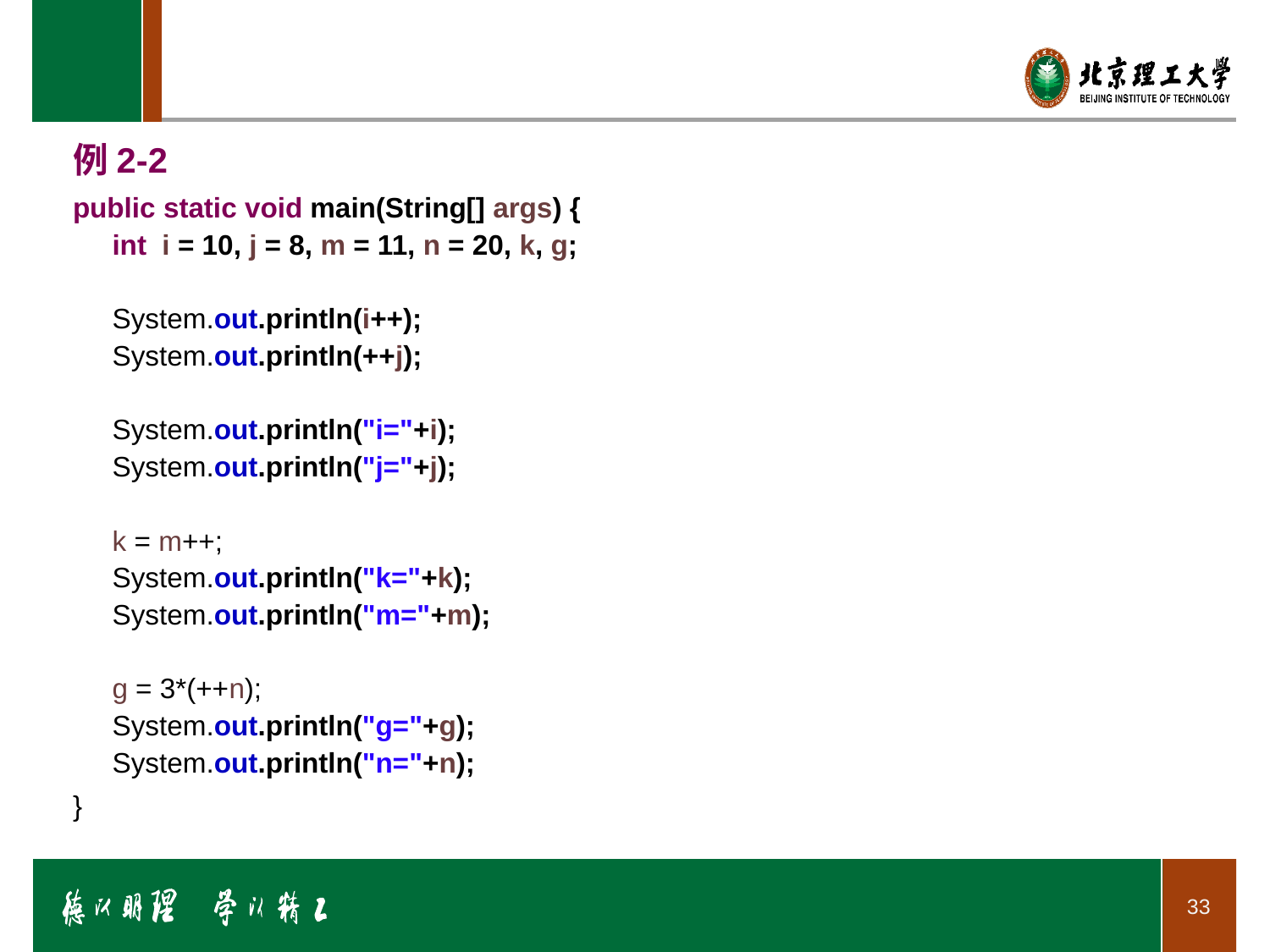

#
例2-2
public static void main(String[] args) {
int  i = 10, j = 8, m = 11, n = 20, k, g;

System.out.println(i++);
System.out.println(++j);

System.out.println("i="+i);
System.out.println("j="+j);

k = m++;
System.out.println("k="+k);
System.out.println("m="+m);

g = 3*(++n);
System.out.println("g="+g);
System.out.println("n="+n);
}